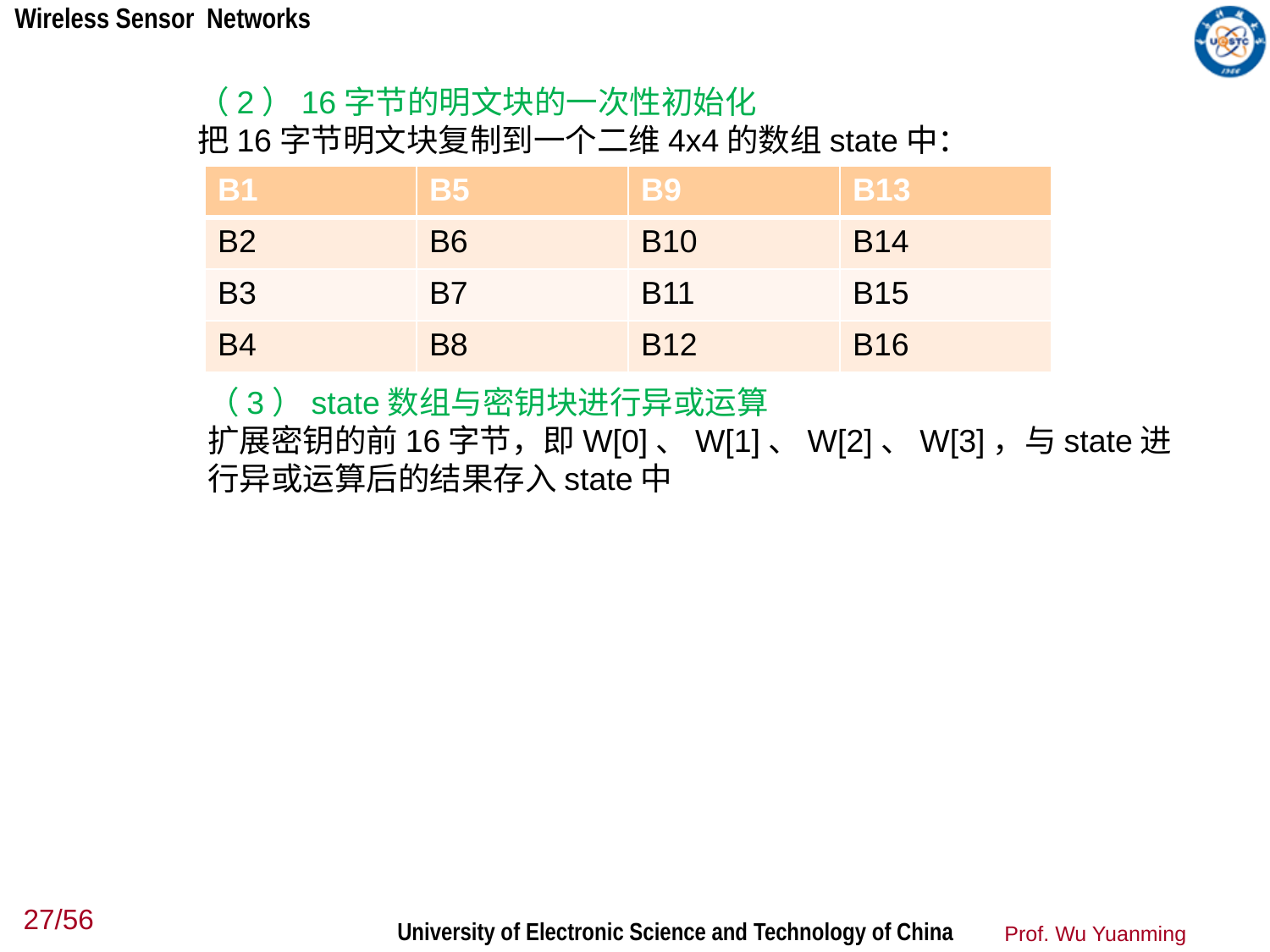

（2）16字节的明文块的一次性初始化
把16字节明文块复制到一个二维4x4的数组state中：
| B1 | B5 | B9 | B13 |
| --- | --- | --- | --- |
| B2 | B6 | B10 | B14 |
| B3 | B7 | B11 | B15 |
| B4 | B8 | B12 | B16 |
（3）state数组与密钥块进行异或运算
扩展密钥的前16字节，即W[0]、W[1]、W[2]、W[3]，与state进行异或运算后的结果存入state中
27/56
Prof. Wu Yuanming